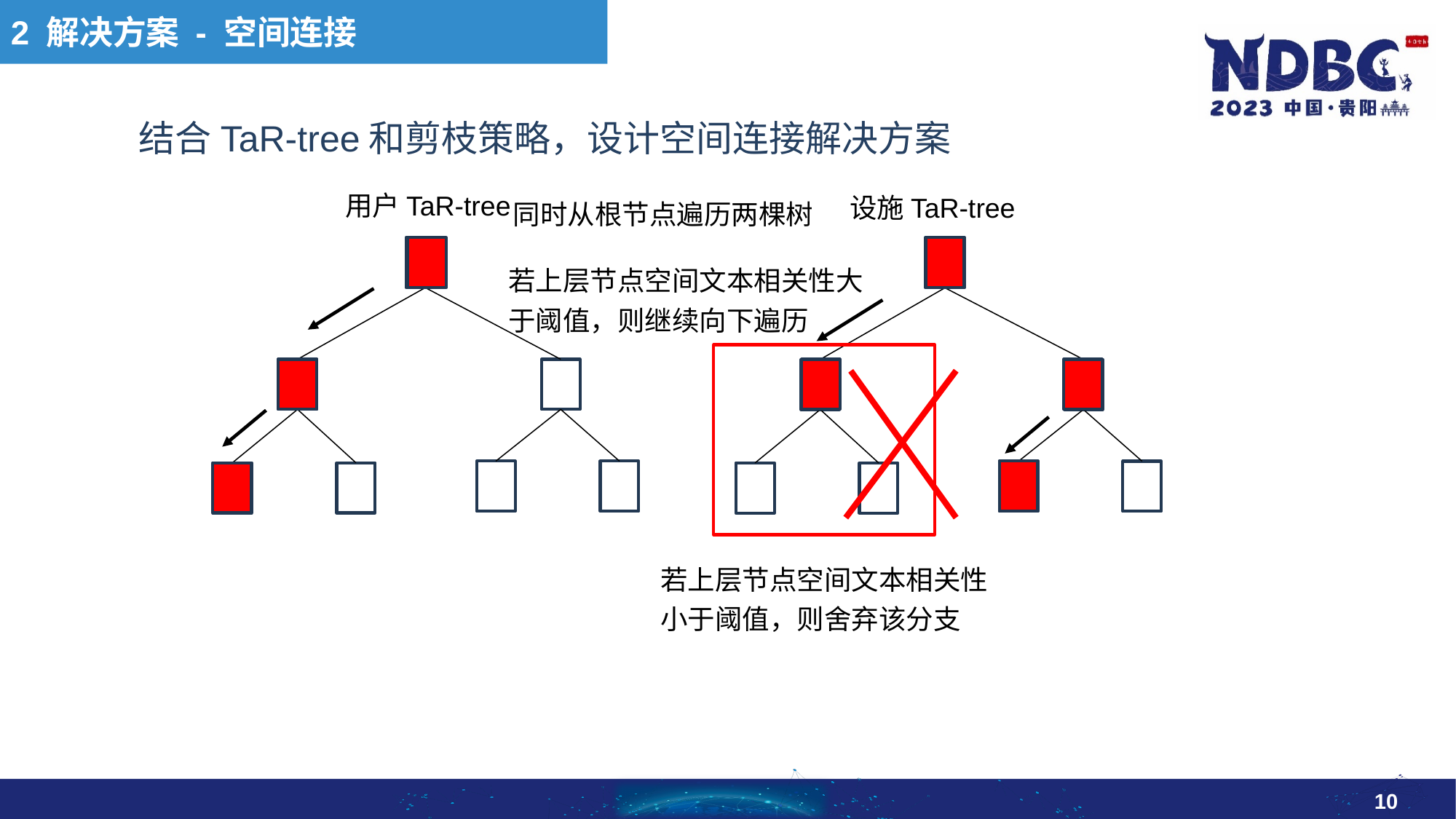

2 解决方案 - 空间连接
结合TaR-tree和剪枝策略，设计空间连接解决方案
用户TaR-tree
设施TaR-tree
同时从根节点遍历两棵树

若上层节点空间文本相关性大于阈值，则继续向下遍历

若上层节点空间文本相关性小于阈值，则舍弃该分支